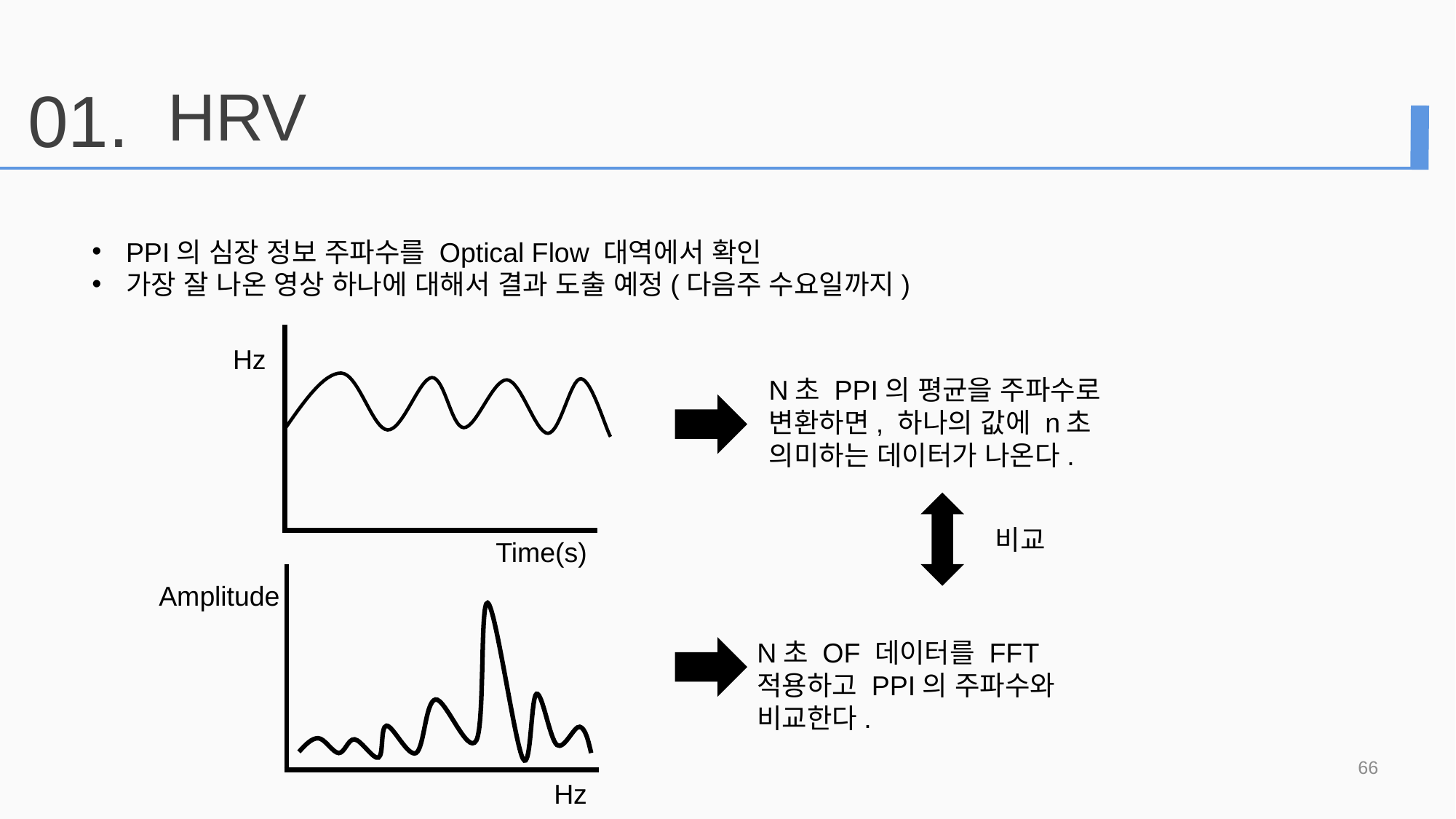

01.
HRV
PPI의 심장 정보 주파수를 Optical Flow 대역에서 확인
가장 잘 나온 영상 하나에 대해서 결과 도출 예정(다음주 수요일까지)
Hz
N초 PPI의 평균을 주파수로 변환하면, 하나의 값에 n초 의미하는 데이터가 나온다.

비교
Time(s)
Amplitude

N초 OF 데이터를 FFT 적용하고 PPI의 주파수와 비교한다.

66
Hz